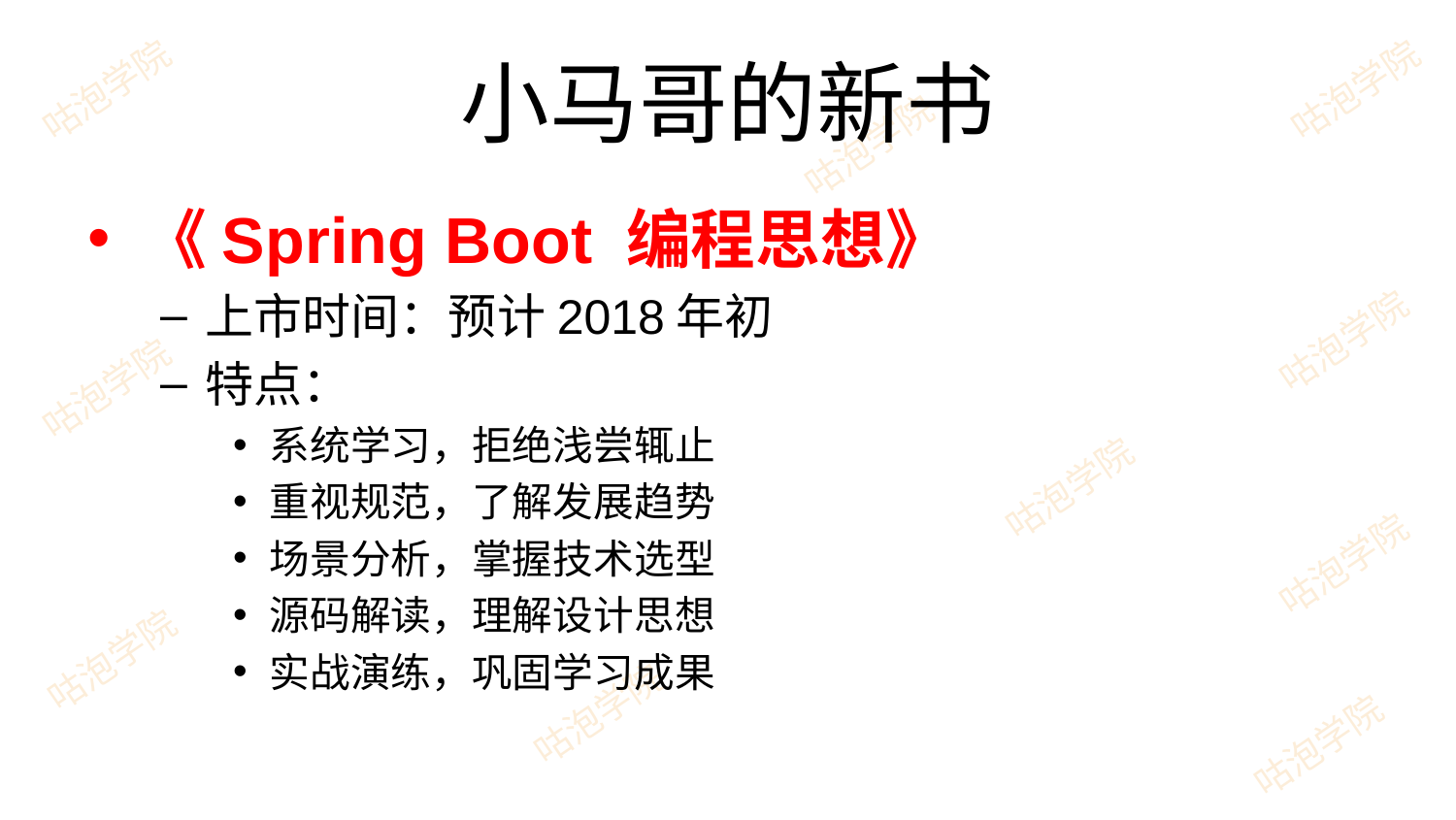

# 小马哥的新书
《Spring Boot 编程思想》
上市时间：预计2018年初
特点：
系统学习，拒绝浅尝辄止
重视规范，了解发展趋势
场景分析，掌握技术选型
源码解读，理解设计思想
实战演练，巩固学习成果